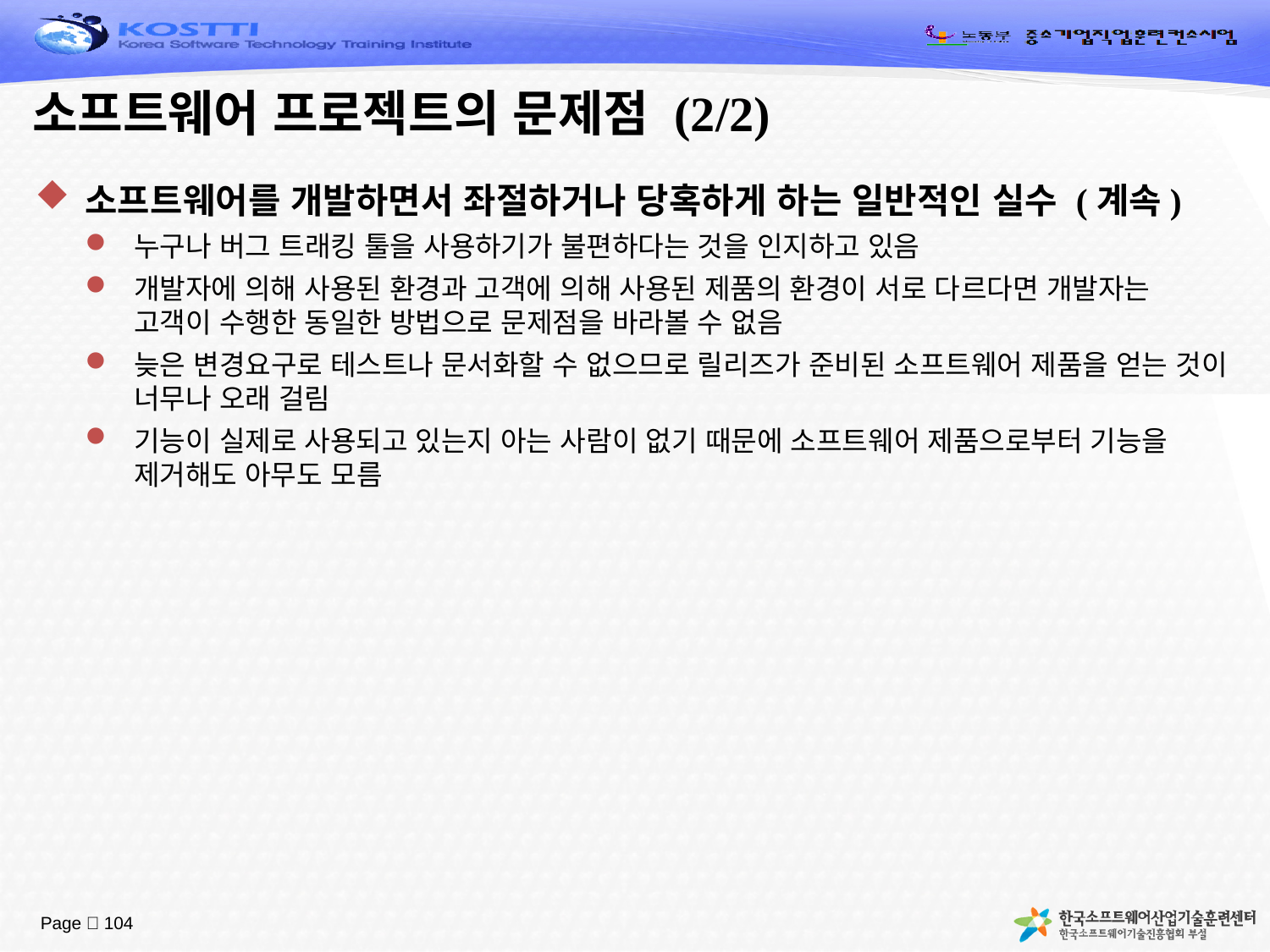

# 소프트웨어 프로젝트의 문제점 (2/2)
소프트웨어를 개발하면서 좌절하거나 당혹하게 하는 일반적인 실수 (계속)
누구나 버그 트래킹 툴을 사용하기가 불편하다는 것을 인지하고 있음
개발자에 의해 사용된 환경과 고객에 의해 사용된 제품의 환경이 서로 다르다면 개발자는 고객이 수행한 동일한 방법으로 문제점을 바라볼 수 없음
늦은 변경요구로 테스트나 문서화할 수 없으므로 릴리즈가 준비된 소프트웨어 제품을 얻는 것이 너무나 오래 걸림
기능이 실제로 사용되고 있는지 아는 사람이 없기 때문에 소프트웨어 제품으로부터 기능을 제거해도 아무도 모름